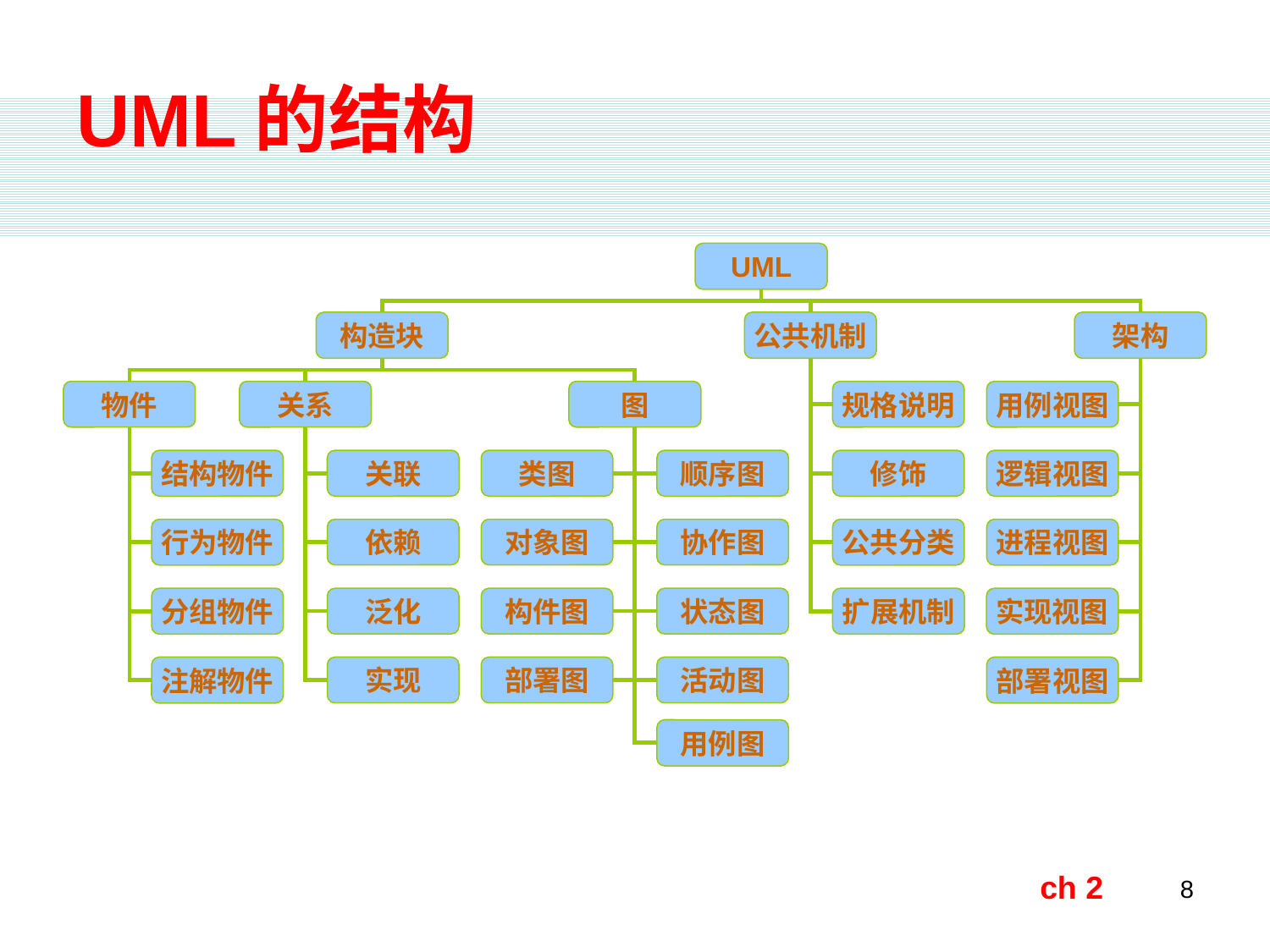

# UML的结构
UML
构造块
公共机制
架构
物件
关系
图
规格说明
用例视图
结构物件
关联
类图
顺序图
修饰
逻辑视图
行为物件
依赖
对象图
协作图
公共分类
进程视图
分组物件
泛化
构件图
状态图
扩展机制
实现视图
注解物件
实现
部署图
活动图
部署视图
用例图
ch 2
8